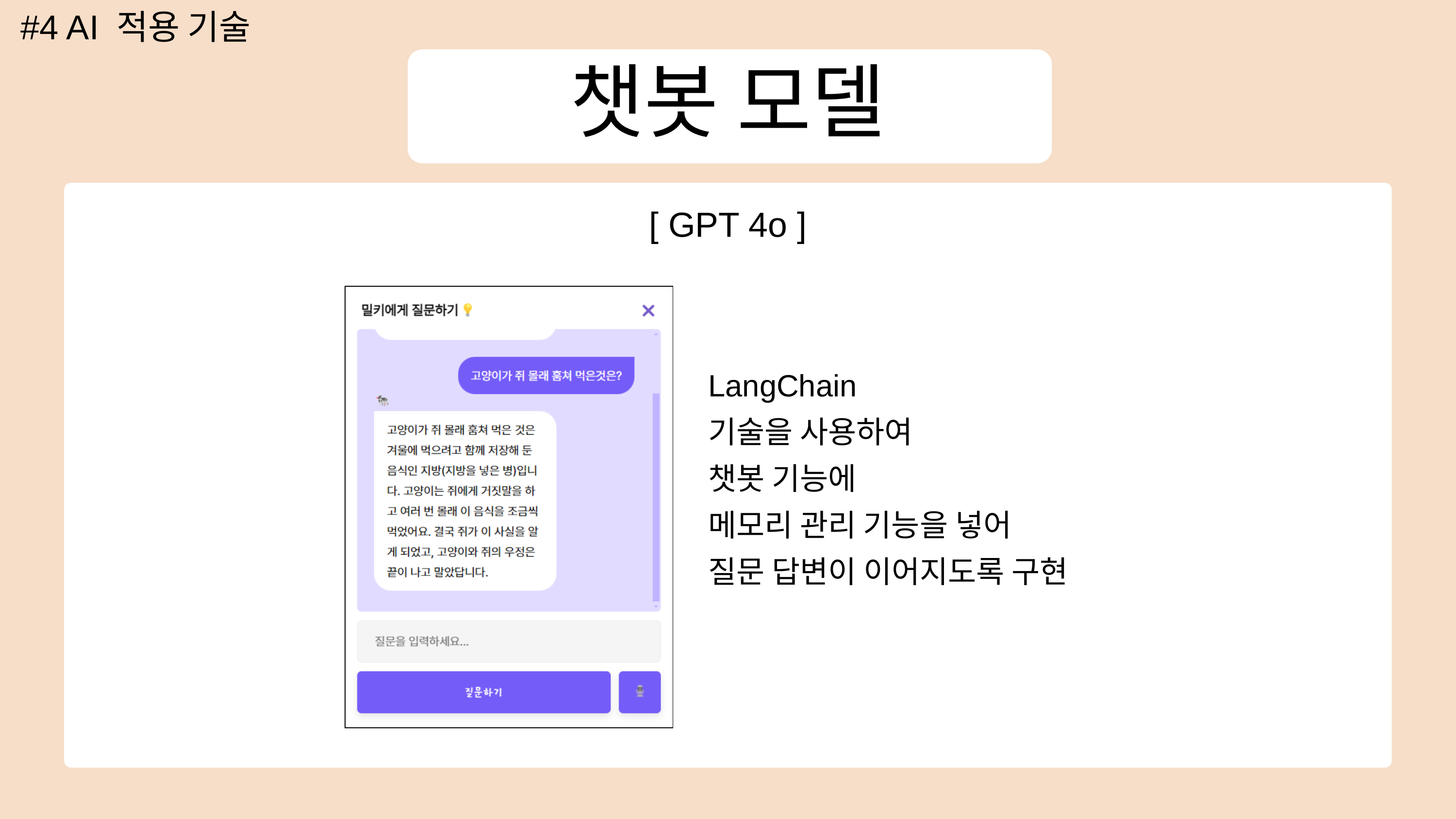

#4 AI 적용 기술

챗봇 모델

[ GPT 4o ]

LangChain
기술을 사용하여
챗봇 기능에
메모리 관리 기능을 넣어
질문 답변이 이어지도록 구현